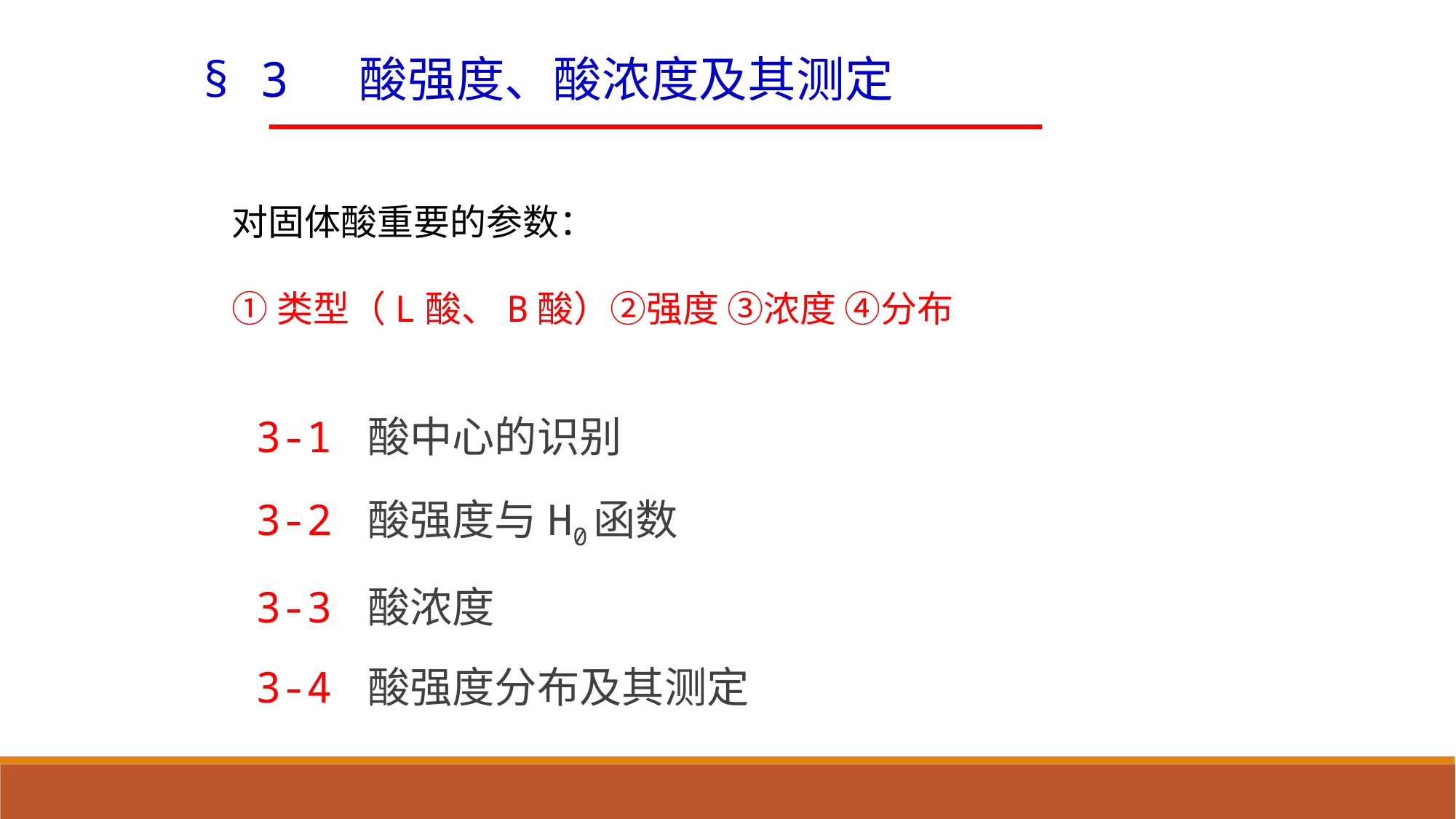

§ 3  酸强度、酸浓度及其测定

对固体酸重要的参数：
①类型（L酸、B酸）②强度 ③浓度 ④分布

3-1 酸中心的识别
3-2 酸强度与H0函数
3-3 酸浓度
3-4 酸强度分布及其测定